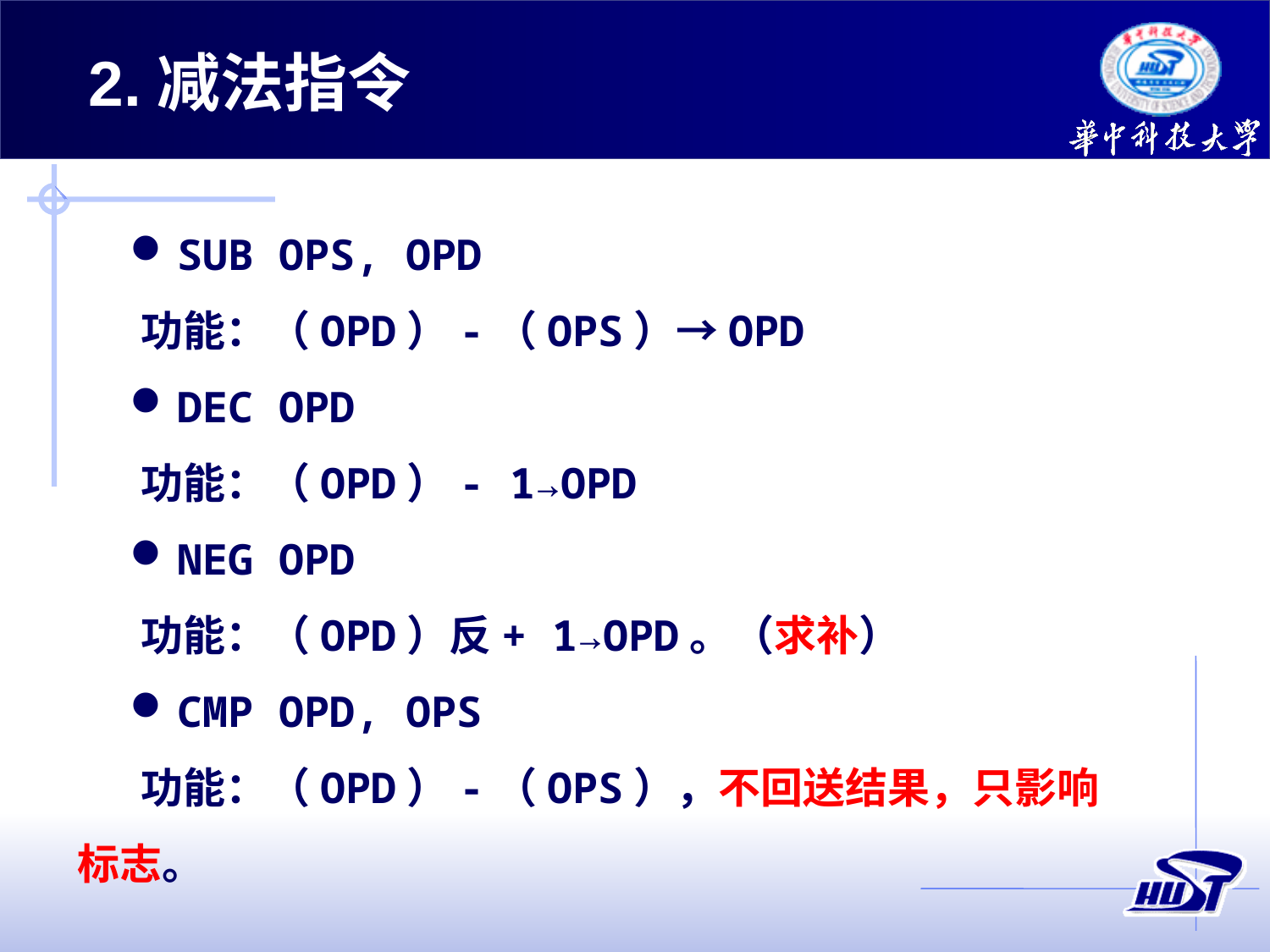

2.减法指令
SUB OPS, OPD
功能：（OPD）-（OPS）→OPD
DEC OPD
功能：（OPD）- 1→OPD
NEG OPD
功能：（OPD）反+ 1→OPD。（求补）
CMP OPD, OPS
功能：（OPD）-（OPS），不回送结果，只影响标志。